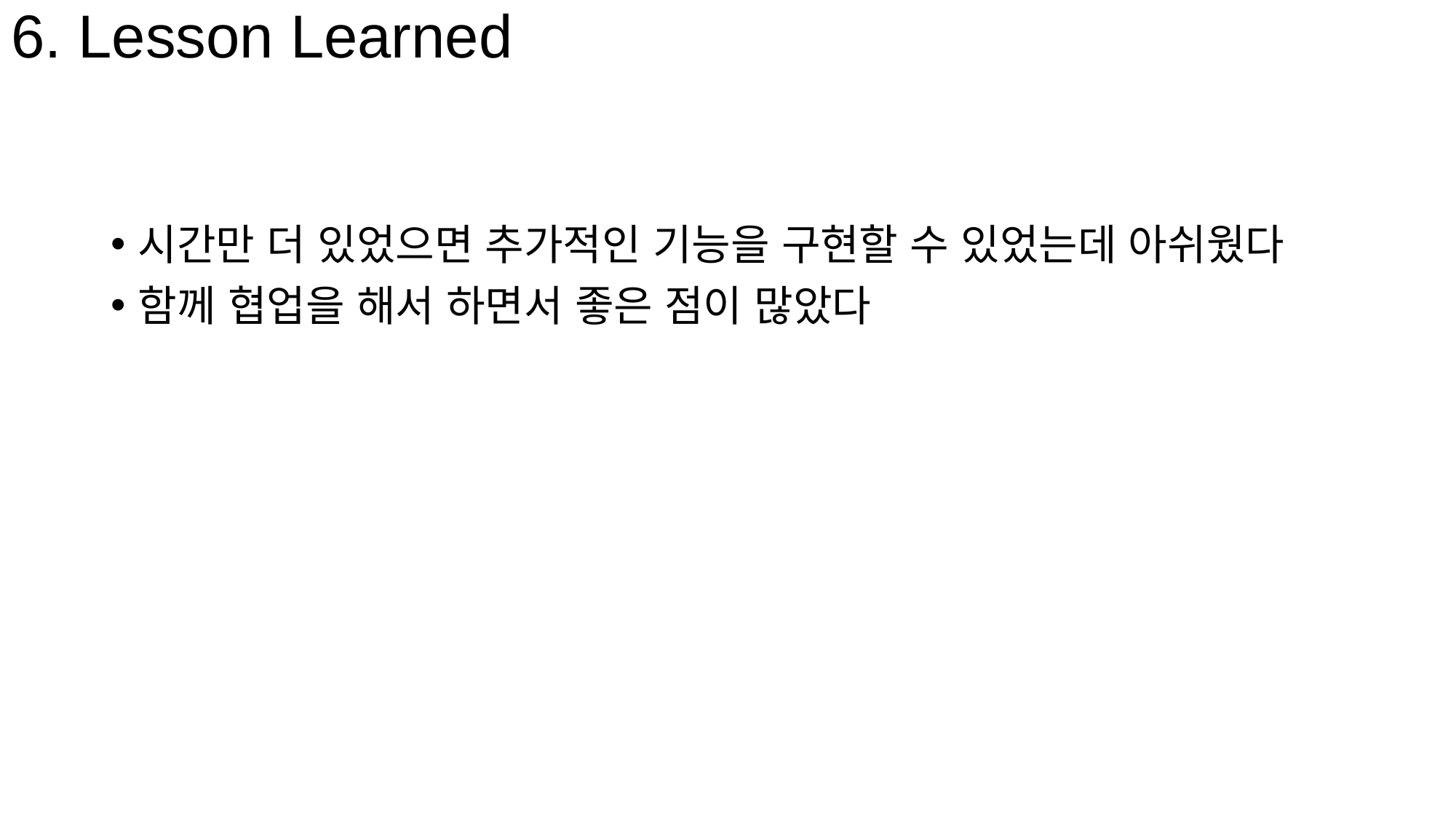

6. Lesson Learned
시간만 더 있었으면 추가적인 기능을 구현할 수 있었는데 아쉬웠다
함께 협업을 해서 하면서 좋은 점이 많았다